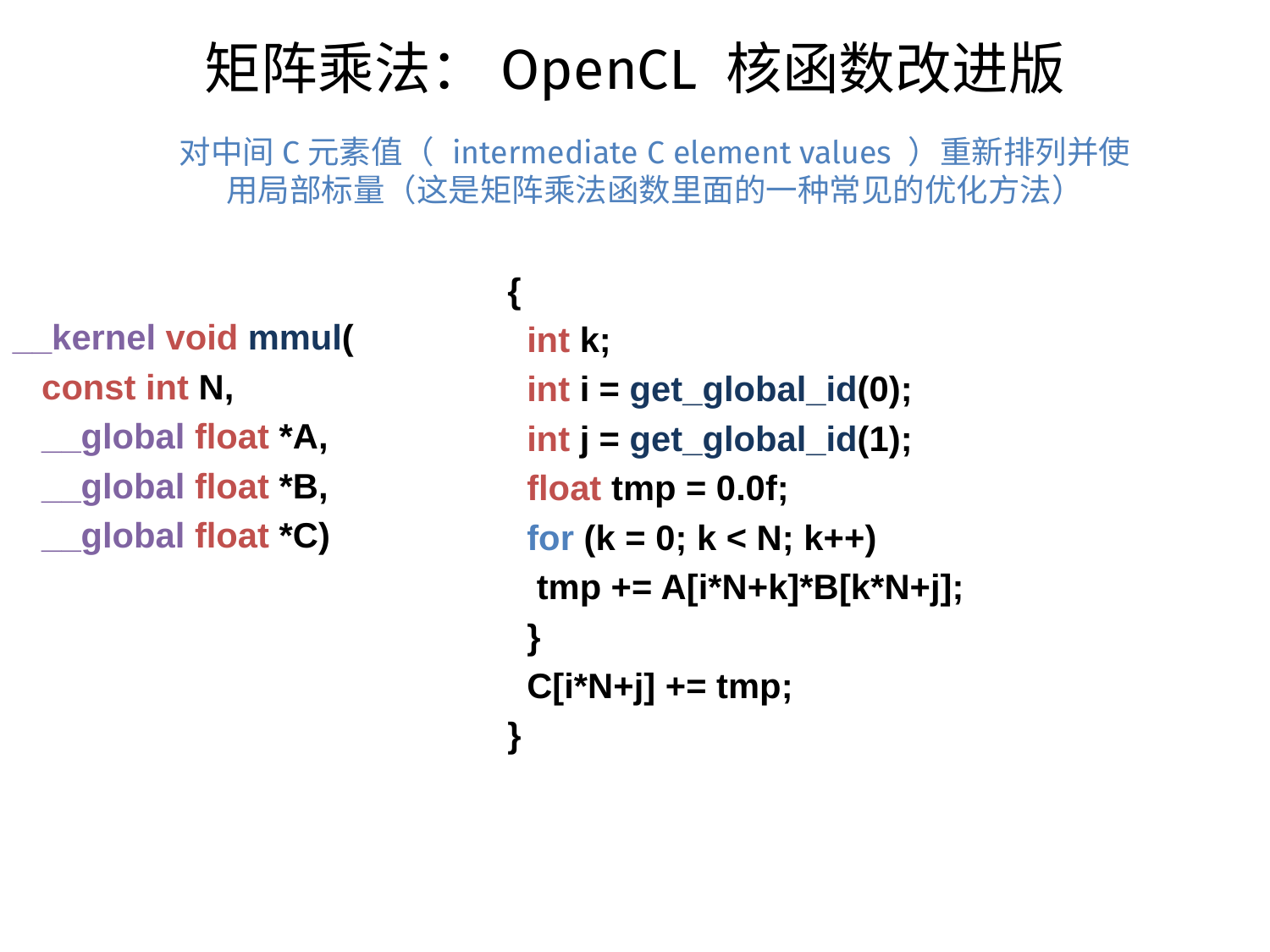

矩阵乘法：OpenCL 核函数改进版
对中间C元素值（ intermediate C element values ）重新排列并使用局部标量（这是矩阵乘法函数里面的一种常见的优化方法）
{
  int k;
  int i = get_global_id(0);
  int j = get_global_id(1);
  float tmp = 0.0f;
  for (k = 0; k < N; k++)
   tmp += A[i*N+k]*B[k*N+j];
  }
  C[i*N+j] += tmp;
}
__kernel void mmul(
   const int N,
   __global float *A,
   __global float *B,
   __global float *C)